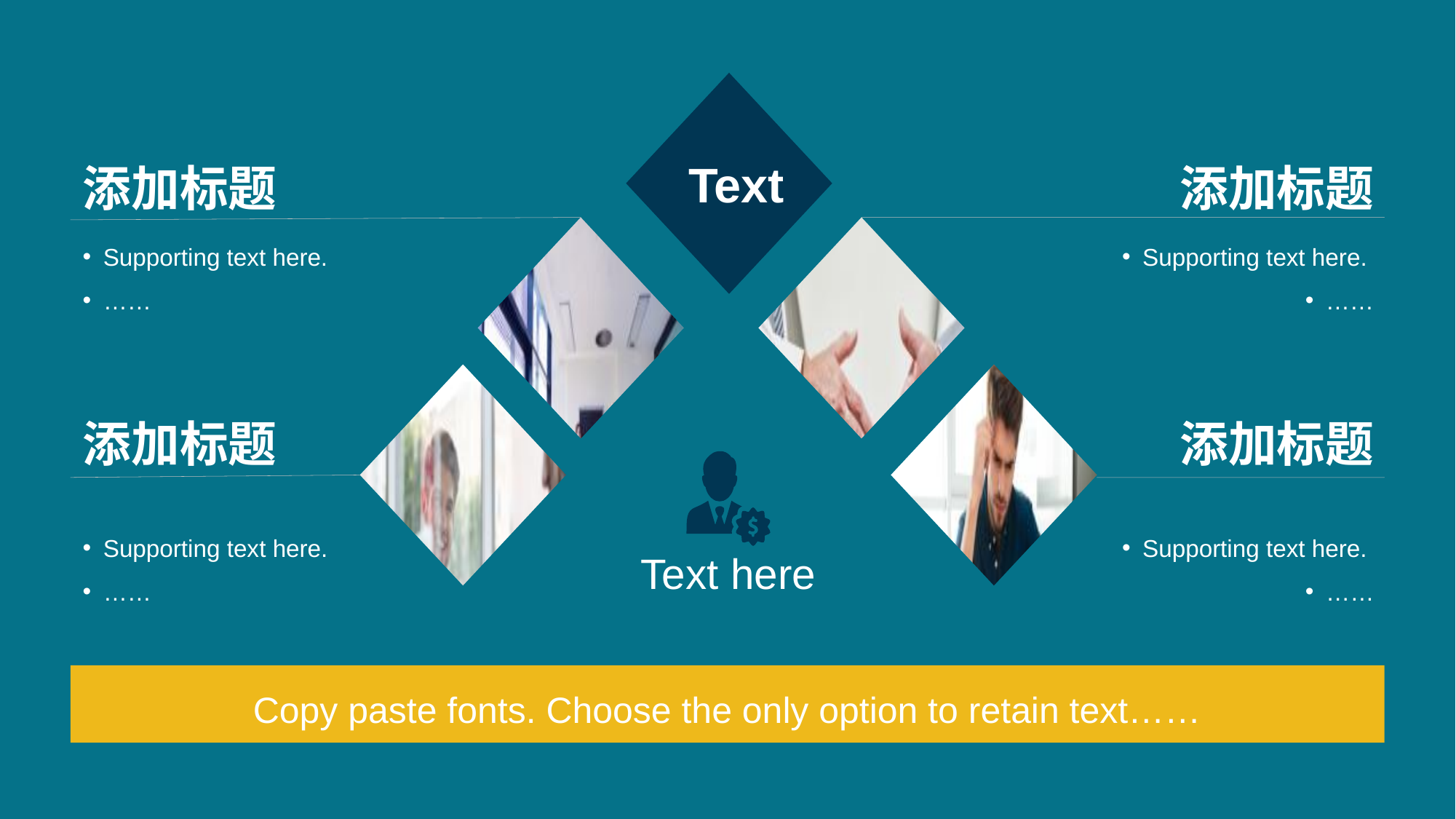

Text
添加标题
添加标题

Supporting text here.
……
Supporting text here.
……

添加标题
添加标题

Supporting text here.
……
Supporting text here.
……
Text here
Copy paste fonts. Choose the only option to retain text……